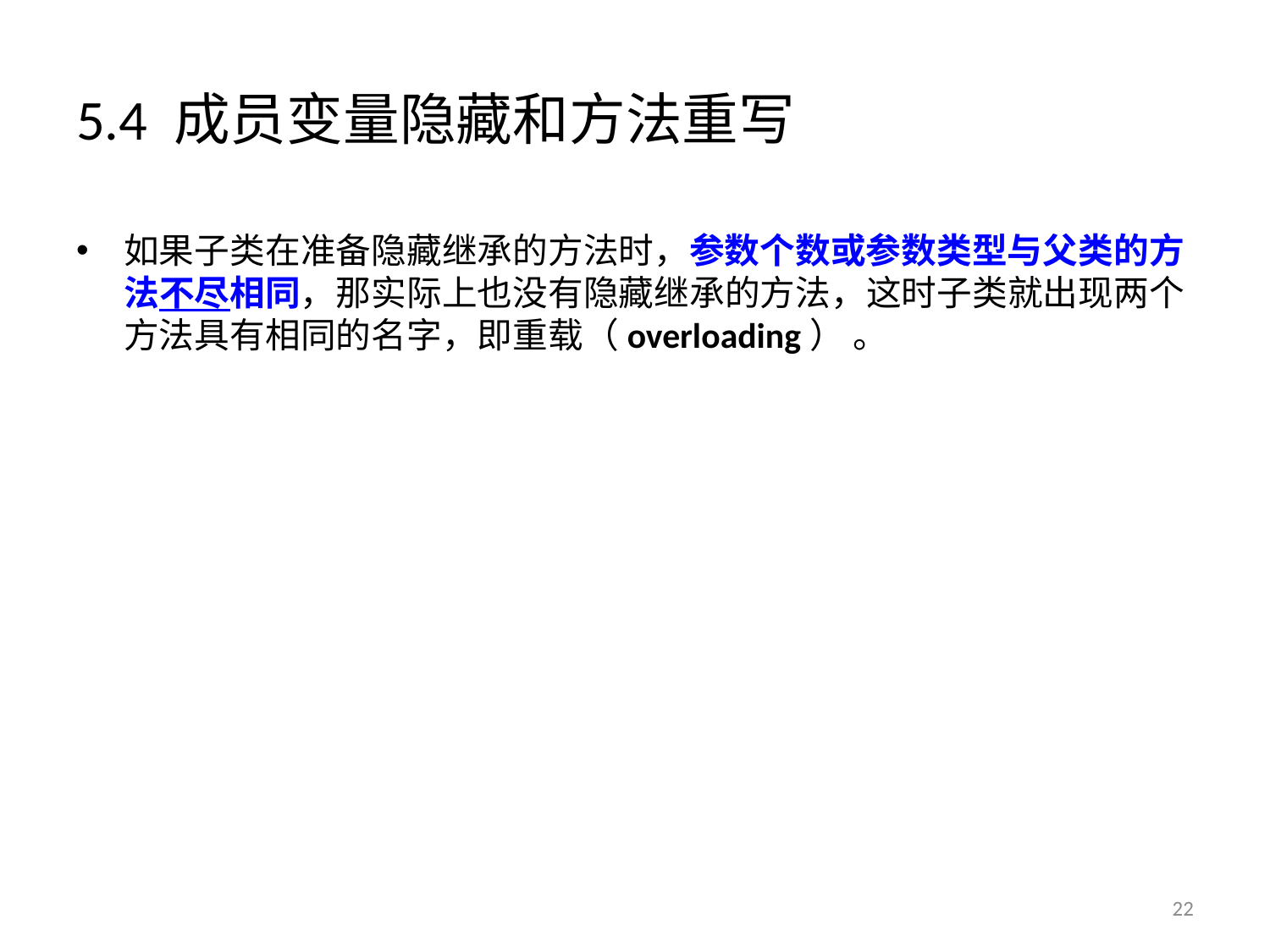

# 5.4 成员变量隐藏和方法重写
如果子类在准备隐藏继承的方法时，参数个数或参数类型与父类的方法不尽相同，那实际上也没有隐藏继承的方法，这时子类就出现两个方法具有相同的名字，即重载（overloading） 。
22